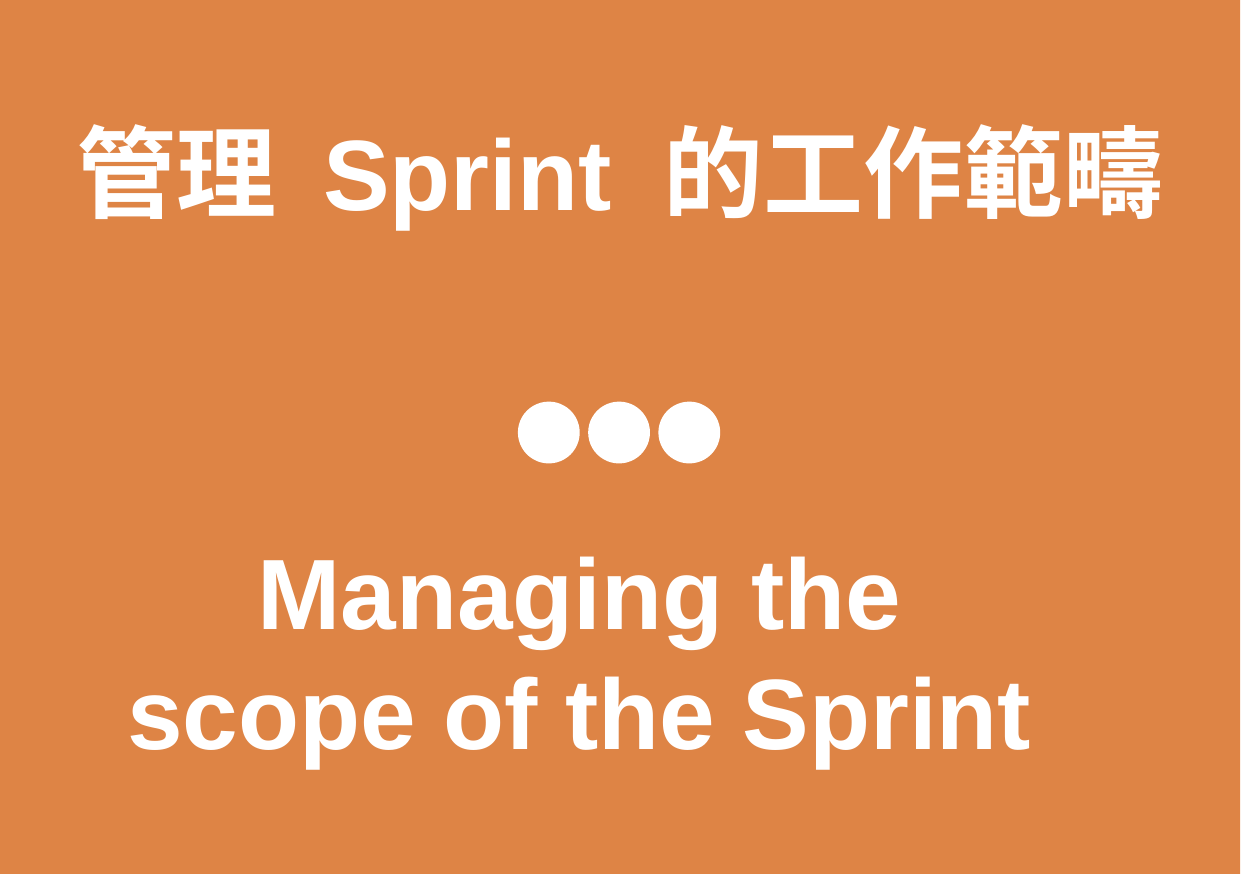

管理 Sprint 的工作範疇

Managing the scope of the Sprint